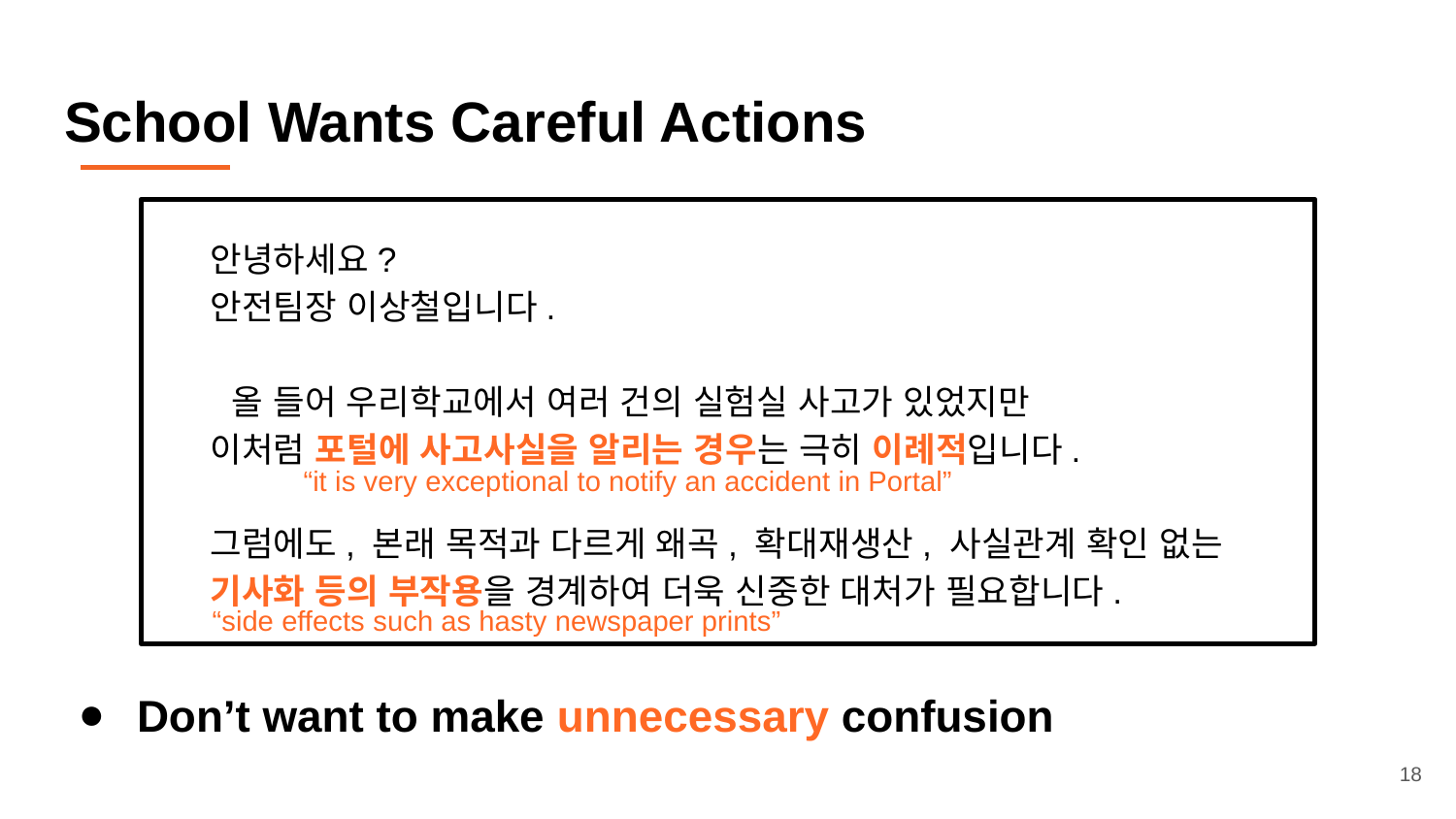

# School Wants Careful Actions

안녕하세요?
안전팀장 이상철입니다.

       올 들어 우리학교에서 여러 건의 실험실 사고가 있었지만
이처럼 포털에 사고사실을 알리는 경우는 극히 이례적입니다.

그럼에도, 본래 목적과 다르게 왜곡, 확대재생산, 사실관계 확인 없는 기사화 등의 부작용을 경계하여 더욱 신중한 대처가 필요합니다.
“it is very exceptional to notify an accident in Portal”
“side effects such as hasty newspaper prints”
Don’t want to make unnecessary confusion
18